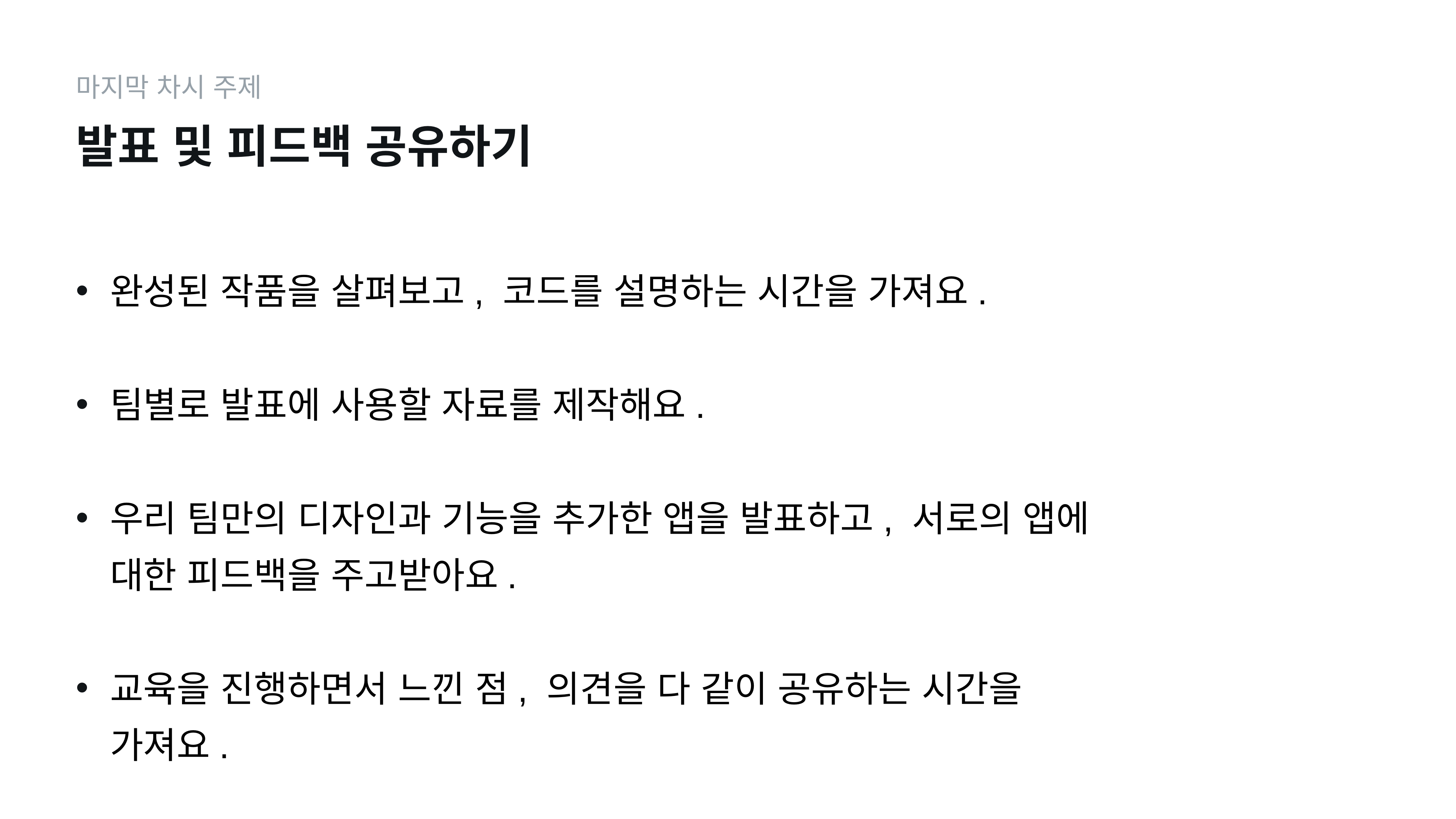

마지막 차시 주제
발표 및 피드백 공유하기
완성된 작품을 살펴보고, 코드를 설명하는 시간을 가져요.

팀별로 발표에 사용할 자료를 제작해요.

우리 팀만의 디자인과 기능을 추가한 앱을 발표하고, 서로의 앱에 대한 피드백을 주고받아요.

교육을 진행하면서 느낀 점, 의견을 다 같이 공유하는 시간을 가져요.